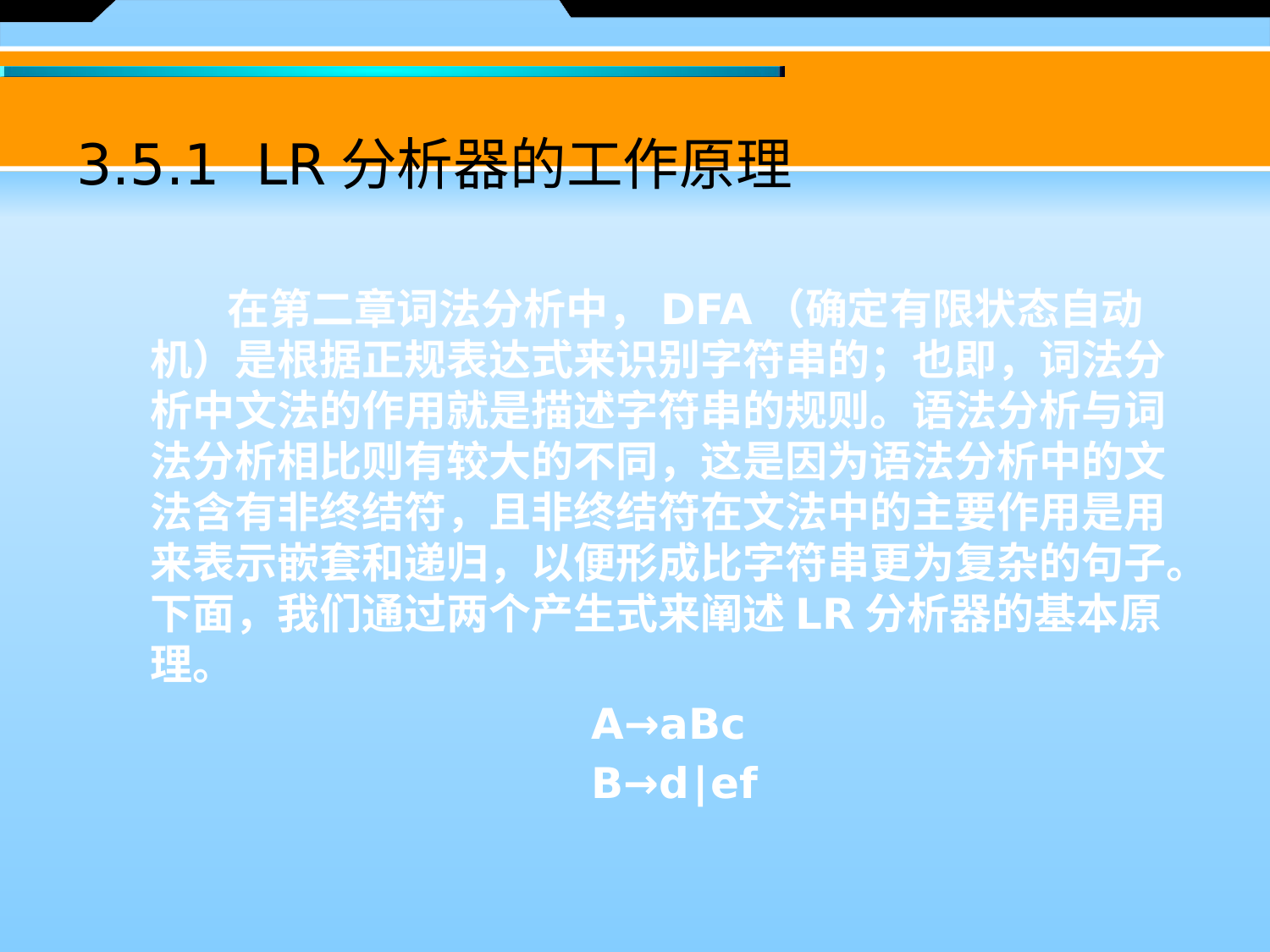

# 3.5.1  LR分析器的工作原理
            在第二章词法分析中，DFA（确定有限状态自动机）是根据正规表达式来识别字符串的；也即，词法分析中文法的作用就是描述字符串的规则。语法分析与词法分析相比则有较大的不同，这是因为语法分析中的文法含有非终结符，且非终结符在文法中的主要作用是用来表示嵌套和递归，以便形成比字符串更为复杂的句子。下面，我们通过两个产生式来阐述LR分析器的基本原理。
                                 A→aBc
                                 B→d∣ef